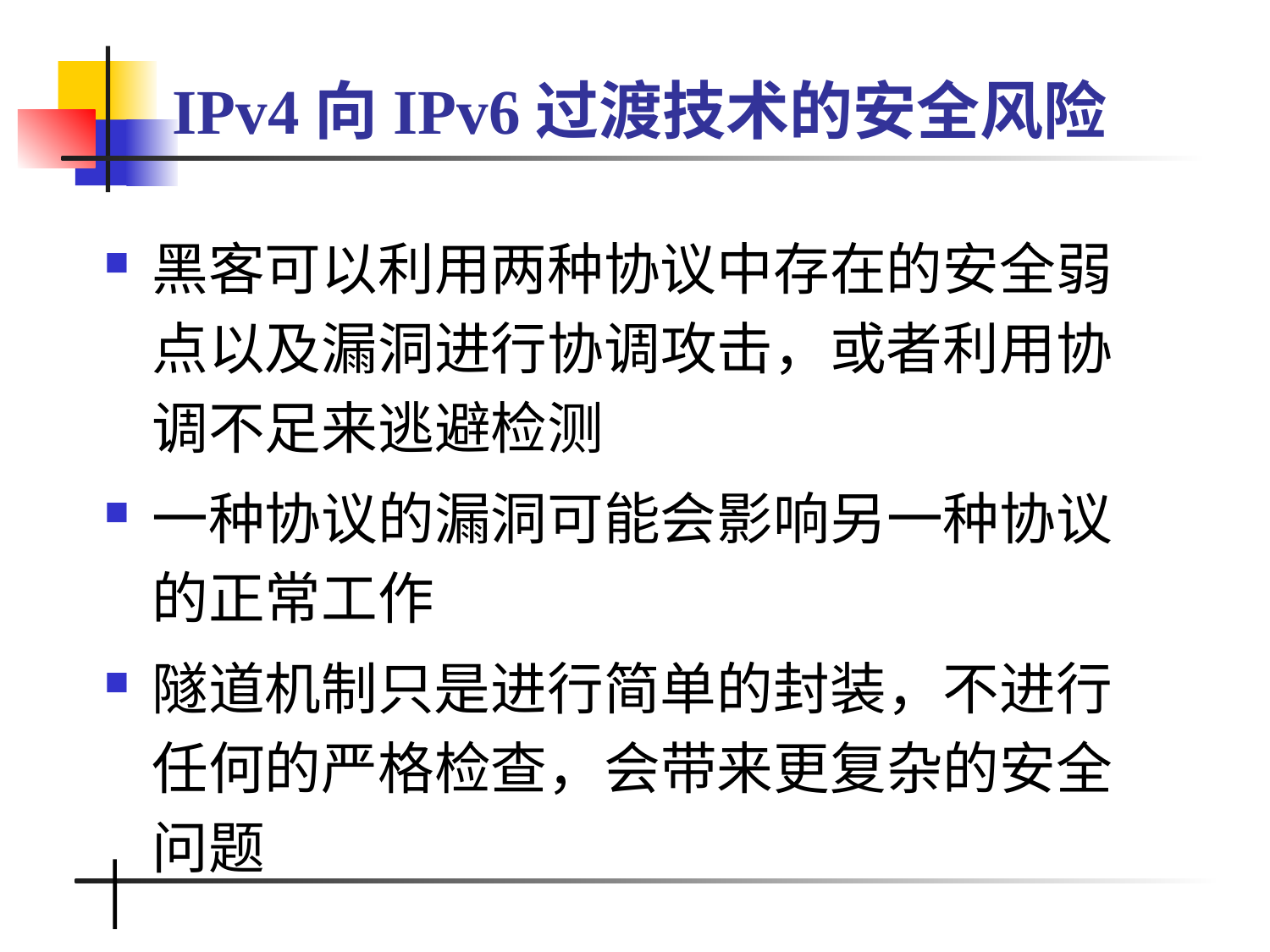

# IPv4向IPv6过渡技术的安全风险
黑客可以利用两种协议中存在的安全弱点以及漏洞进行协调攻击，或者利用协调不足来逃避检测
一种协议的漏洞可能会影响另一种协议的正常工作
隧道机制只是进行简单的封装，不进行任何的严格检查，会带来更复杂的安全问题